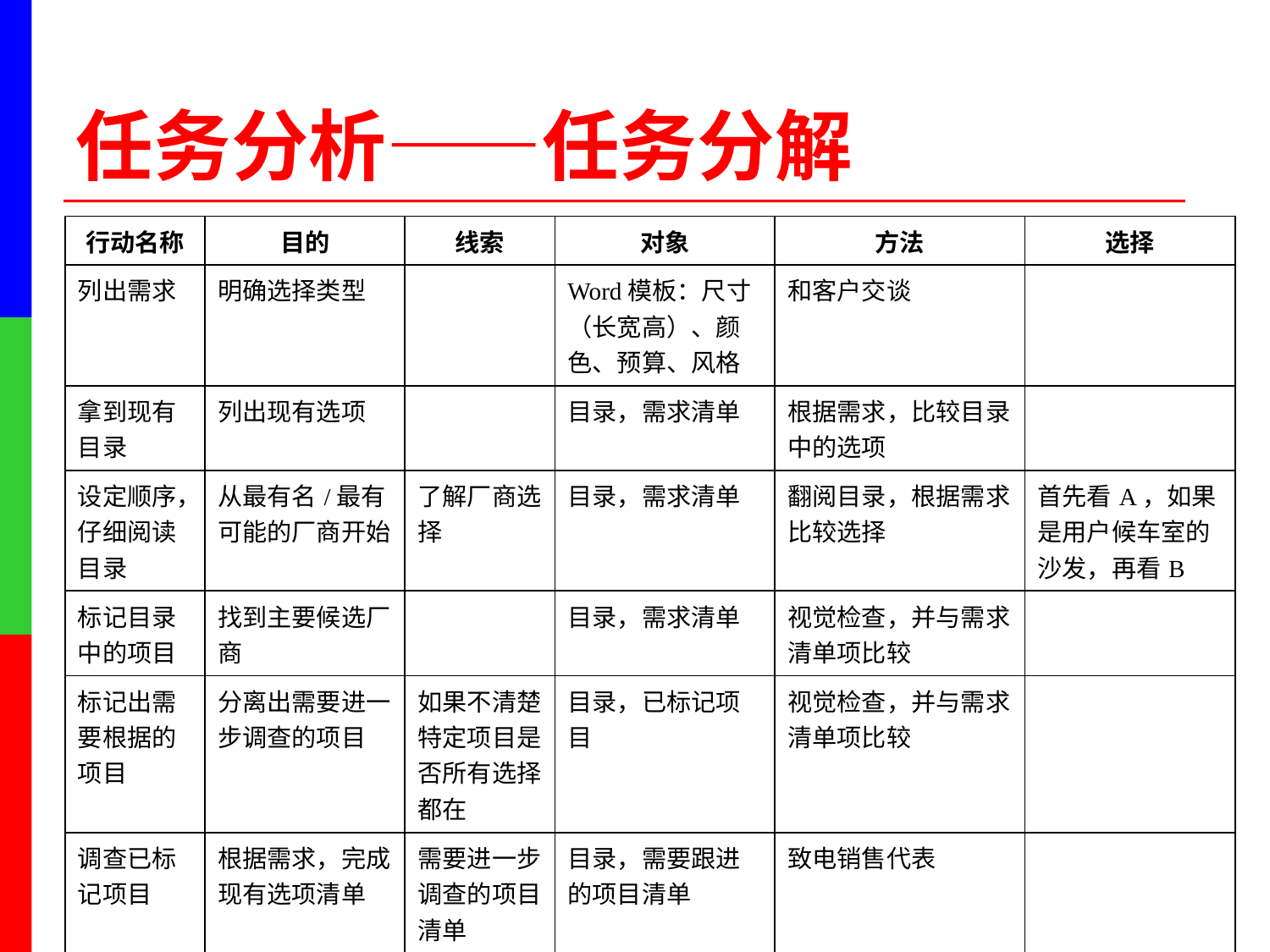

# 任务分析——任务分解
| 行动名称 | 目的 | 线索 | 对象 | 方法 | 选择 |
| --- | --- | --- | --- | --- | --- |
| 列出需求 | 明确选择类型 |  | Word模板：尺寸（长宽高）、颜色、预算、风格 | 和客户交谈 |  |
| 拿到现有目录 | 列出现有选项 |  | 目录，需求清单 | 根据需求，比较目录中的选项 |  |
| 设定顺序，仔细阅读目录 | 从最有名/最有可能的厂商开始 | 了解厂商选择 | 目录，需求清单 | 翻阅目录，根据需求比较选择 | 首先看A，如果是用户候车室的沙发，再看B |
| 标记目录中的项目 | 找到主要候选厂商 |  | 目录，需求清单 | 视觉检查，并与需求清单项比较 |  |
| 标记出需要根据的项目 | 分离出需要进一步调查的项目 | 如果不清楚特定项目是否所有选择都在 | 目录，已标记项目 | 视觉检查，并与需求清单项比较 |  |
| 调查已标记项目 | 根据需求，完成现有选项清单 | 需要进一步调查的项目清单 | 目录，需要跟进的项目清单 | 致电销售代表 |  |
| 全部选项 | 为客户做出最终清单 | 完成所有跟进工作 | 已完成的选择模板，预算模板，需求清单 | 根据选择及成本填写预算模板 |  |